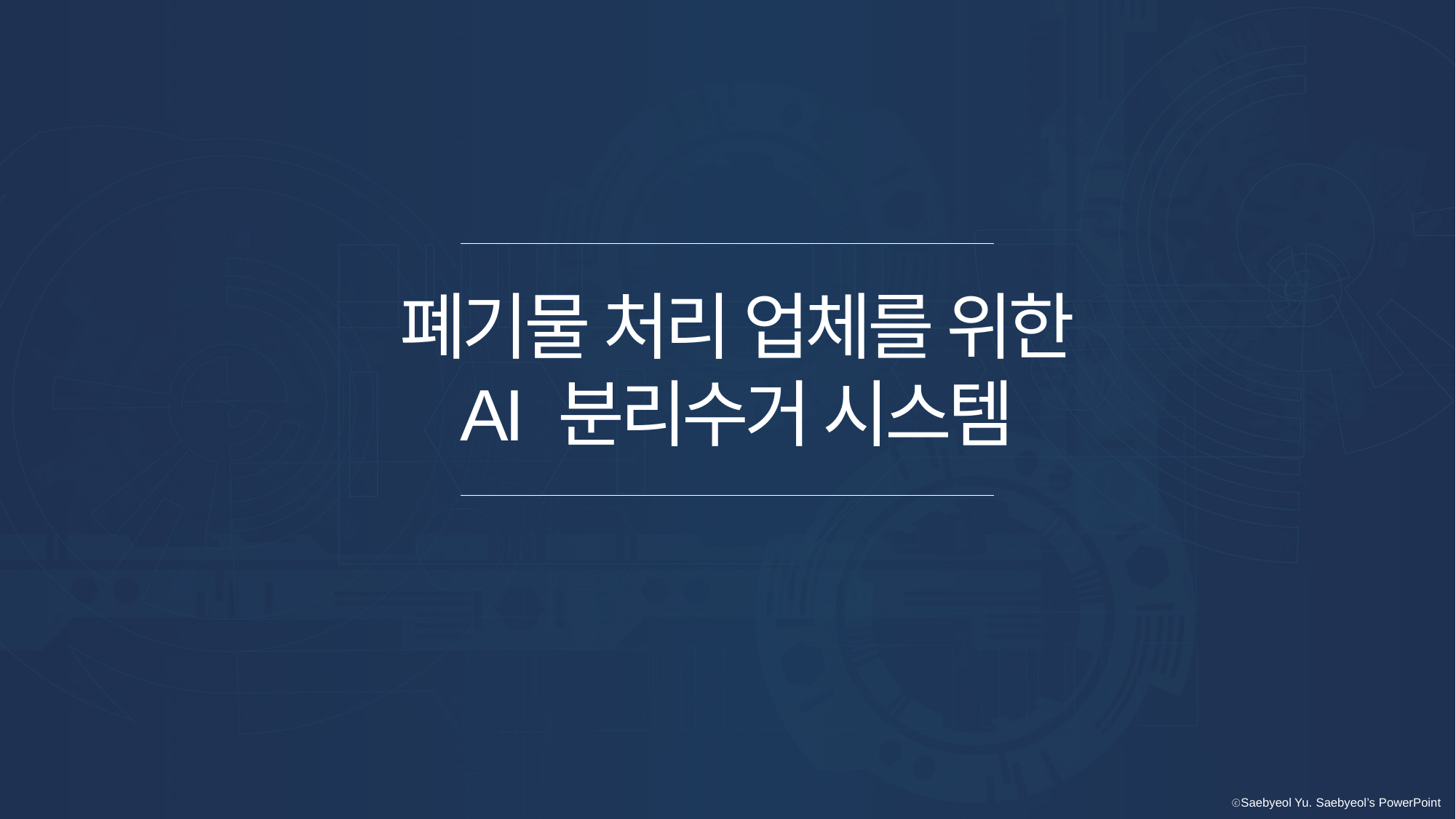

폐기물 처리 업체를 위한
AI 분리수거 시스템